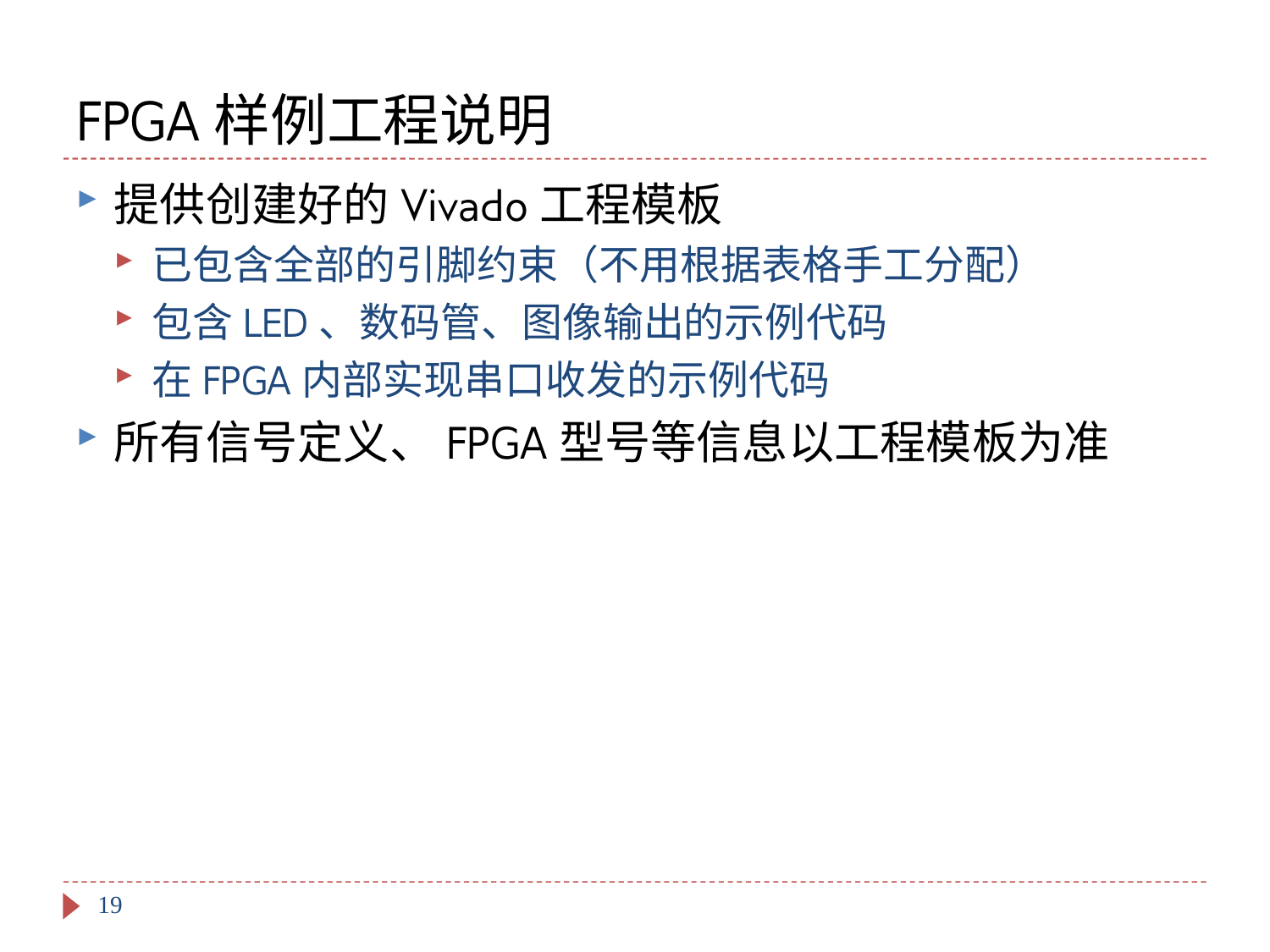

# FPGA样例工程说明
提供创建好的Vivado工程模板
已包含全部的引脚约束（不用根据表格手工分配）
包含LED、数码管、图像输出的示例代码
在FPGA内部实现串口收发的示例代码
所有信号定义、FPGA型号等信息以工程模板为准

19